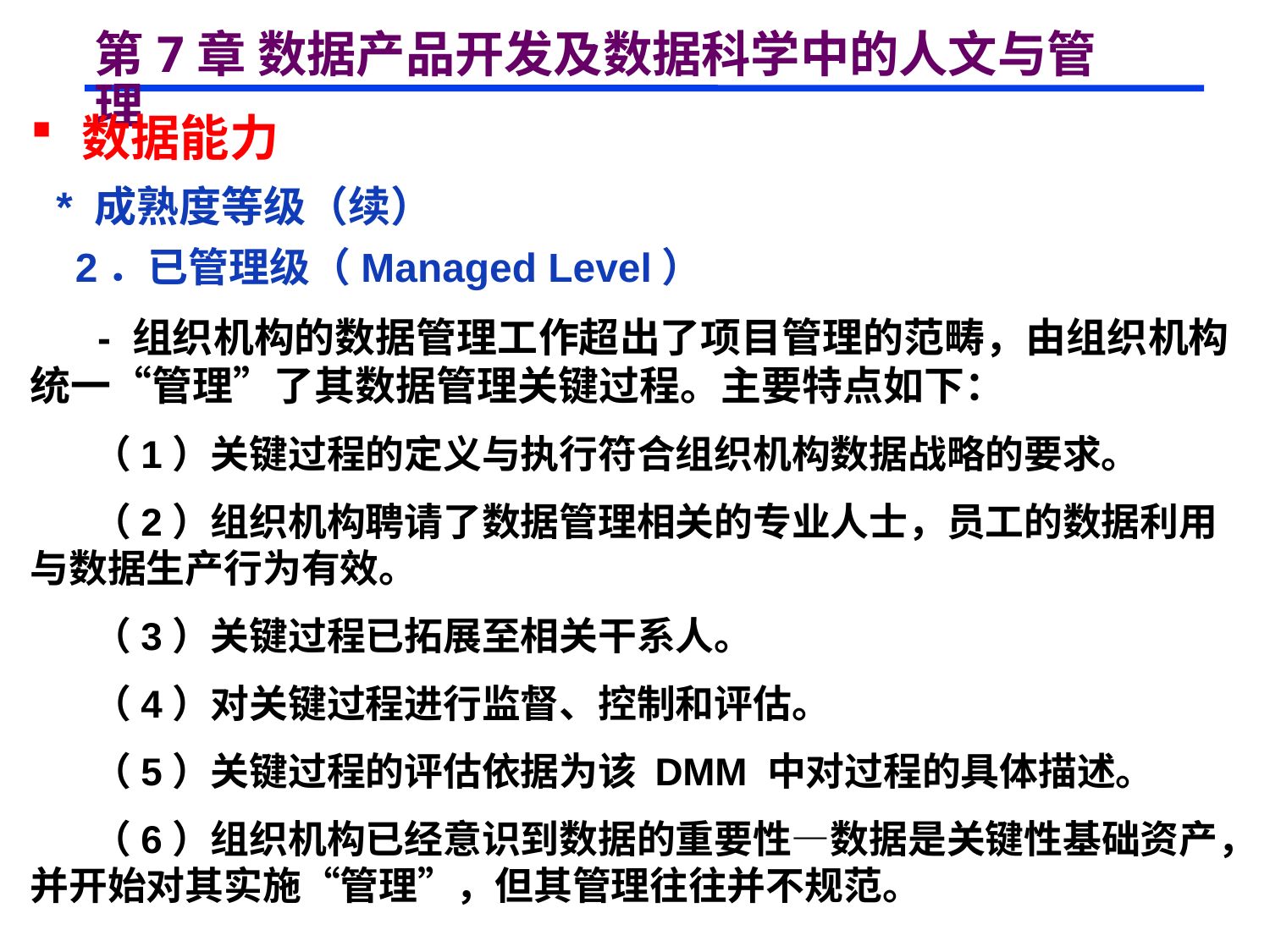

# 第7章 数据产品开发及数据科学中的人文与管理
 数据能力
  * 成熟度等级（续）
    2．已管理级（Managed Level）
      - 组织机构的数据管理工作超出了项目管理的范畴，由组织机构统一“管理”了其数据管理关键过程。主要特点如下：
      （1）关键过程的定义与执行符合组织机构数据战略的要求。
      （2）组织机构聘请了数据管理相关的专业人士，员工的数据利用与数据生产行为有效。
      （3）关键过程已拓展至相关干系人。
      （4）对关键过程进行监督、控制和评估。
      （5）关键过程的评估依据为该 DMM 中对过程的具体描述。
      （6）组织机构已经意识到数据的重要性—数据是关键性基础资产，并开始对其实施“管理”，但其管理往往并不规范。